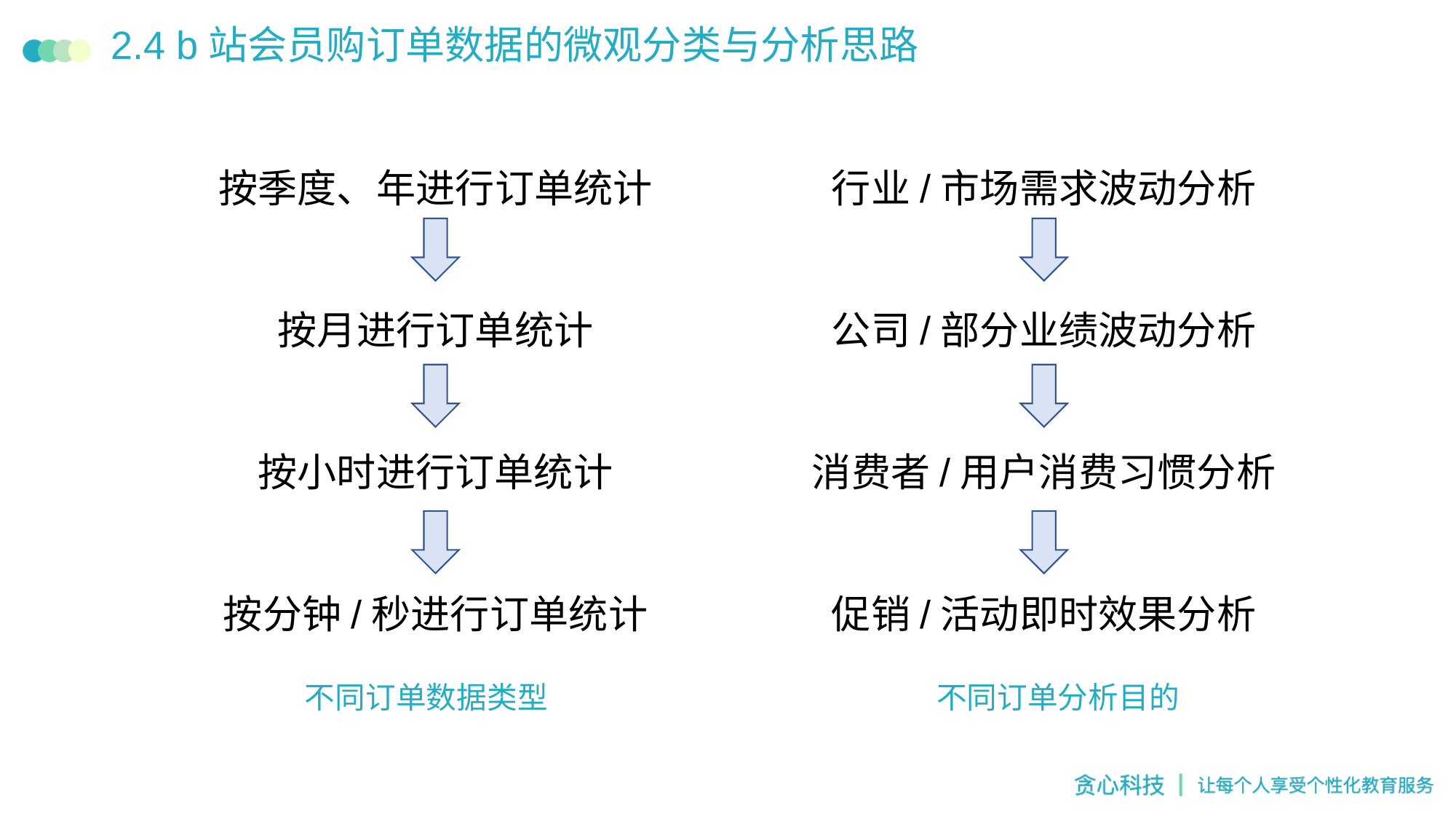

# 2.4 b站会员购订单数据的微观分类与分析思路
按季度、年进行订单统计

按月进行订单统计

按小时进行订单统计

按分钟/秒进行订单统计
行业/市场需求波动分析

公司/部分业绩波动分析

消费者/用户消费习惯分析

促销/活动即时效果分析

不同订单数据类型
不同订单分析目的